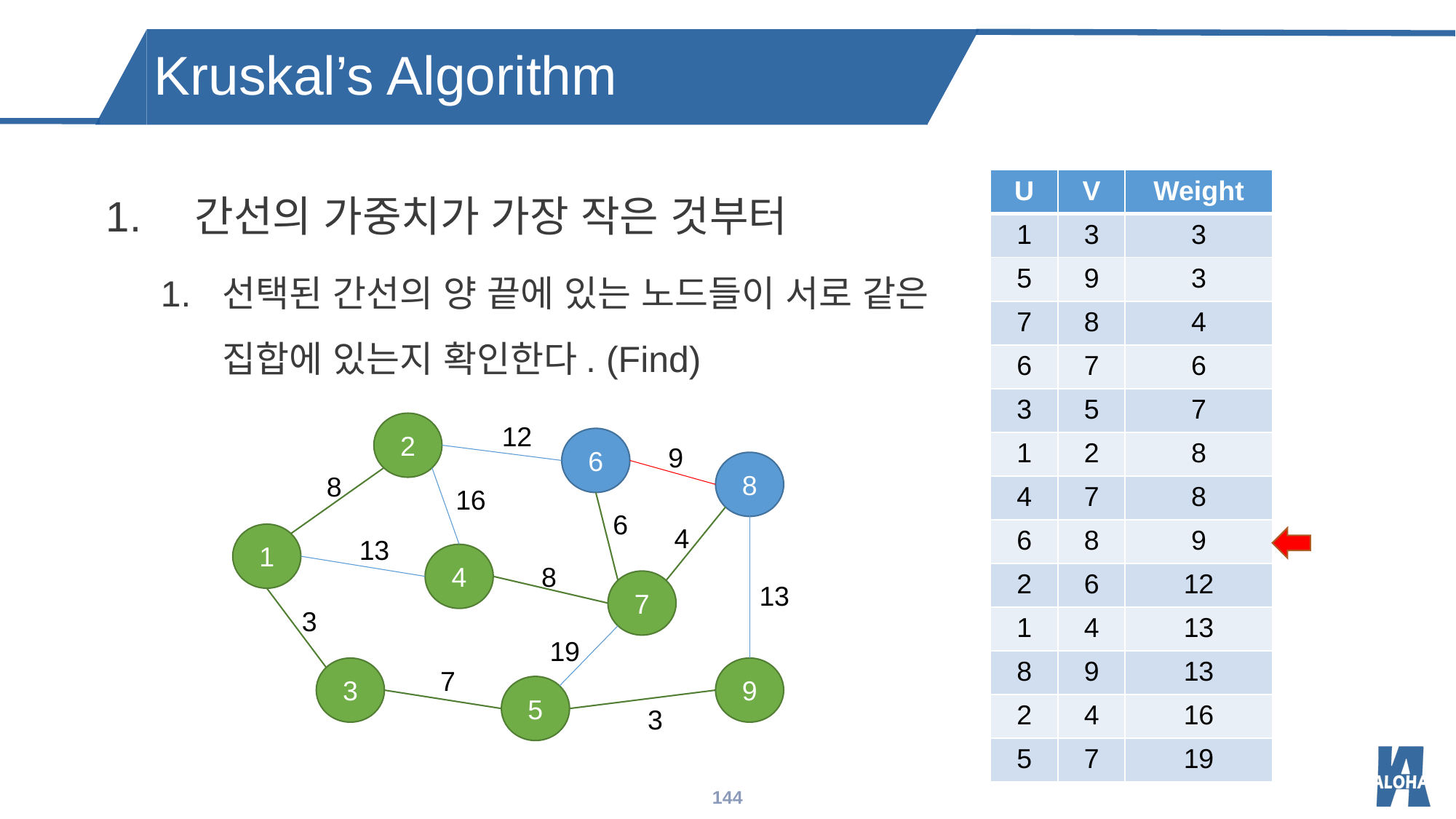

Kruskal’s Algorithm
간선의 가중치가 가장 작은 것부터
선택된 간선의 양 끝에 있는 노드들이 서로 같은
집합에 있는지 확인한다. (Find)
| U | V | Weight |
| --- | --- | --- |
| 1 | 3 | 3 |
| 5 | 9 | 3 |
| 7 | 8 | 4 |
| 6 | 7 | 6 |
| 3 | 5 | 7 |
| 1 | 2 | 8 |
| 4 | 7 | 8 |
| 6 | 8 | 9 |
| 2 | 6 | 12 |
| 1 | 4 | 13 |
| 8 | 9 | 13 |
| 2 | 4 | 16 |
| 5 | 7 | 19 |
2
6
8
1
4
7
3
9
5
12
9
8
16
6
4
13
8
13
3
19
7
3

144